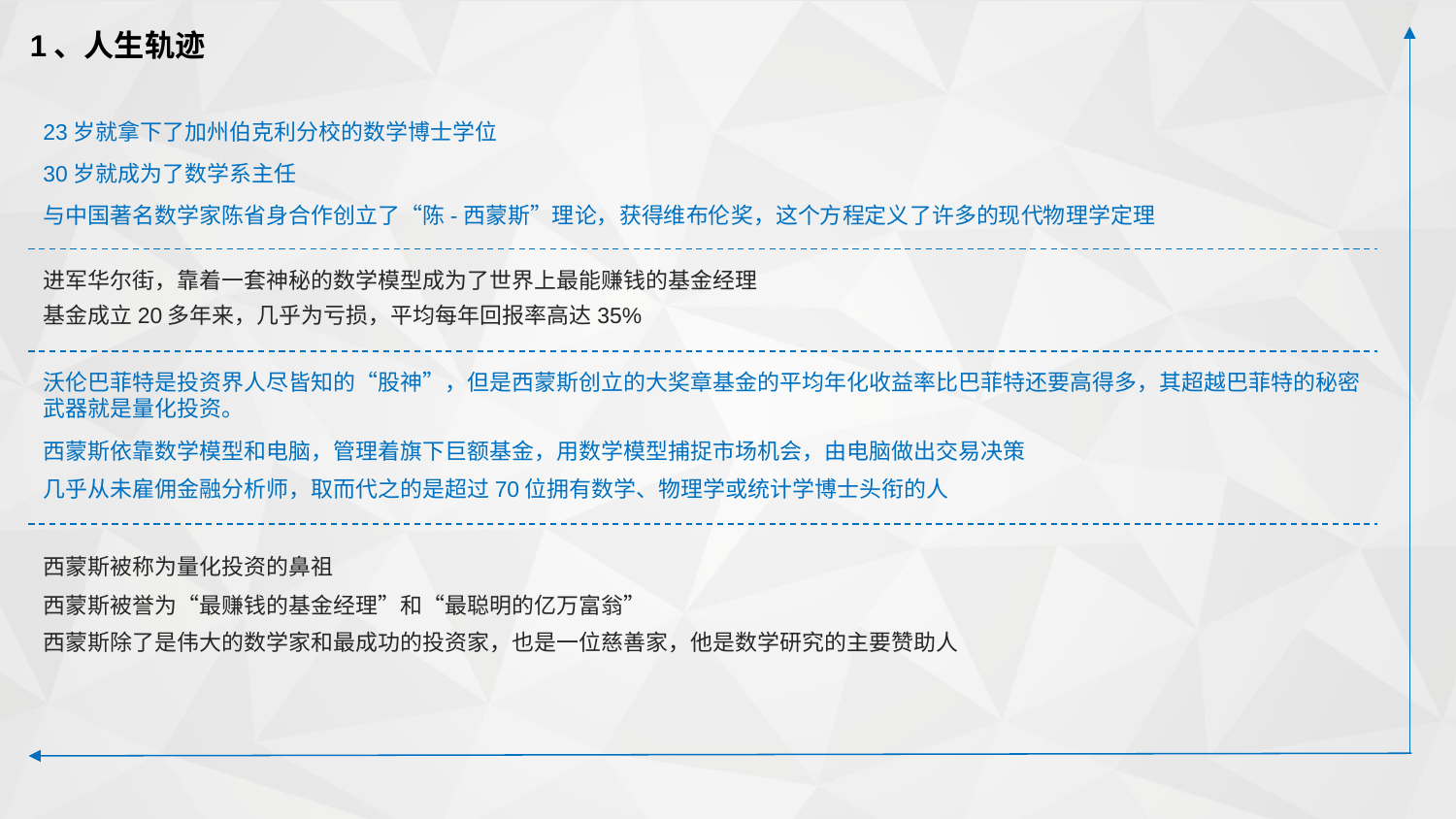

1、人生轨迹
23岁就拿下了加州伯克利分校的数学博士学位
30岁就成为了数学系主任
与中国著名数学家陈省身合作创立了“陈-西蒙斯”理论，获得维布伦奖，这个方程定义了许多的现代物理学定理
进军华尔街，靠着一套神秘的数学模型成为了世界上最能赚钱的基金经理
基金成立20多年来，几乎为亏损，平均每年回报率高达35%
沃伦巴菲特是投资界人尽皆知的“股神”，但是西蒙斯创立的大奖章基金的平均年化收益率比巴菲特还要高得多，其超越巴菲特的秘密武器就是量化投资。
西蒙斯依靠数学模型和电脑，管理着旗下巨额基金，用数学模型捕捉市场机会，由电脑做出交易决策

几乎从未雇佣金融分析师，取而代之的是超过70位拥有数学、物理学或统计学博士头衔的人

西蒙斯被称为量化投资的鼻祖

西蒙斯被誉为“最赚钱的基金经理”和“最聪明的亿万富翁”

西蒙斯除了是伟大的数学家和最成功的投资家，也是一位慈善家，他是数学研究的主要赞助人
延迟符